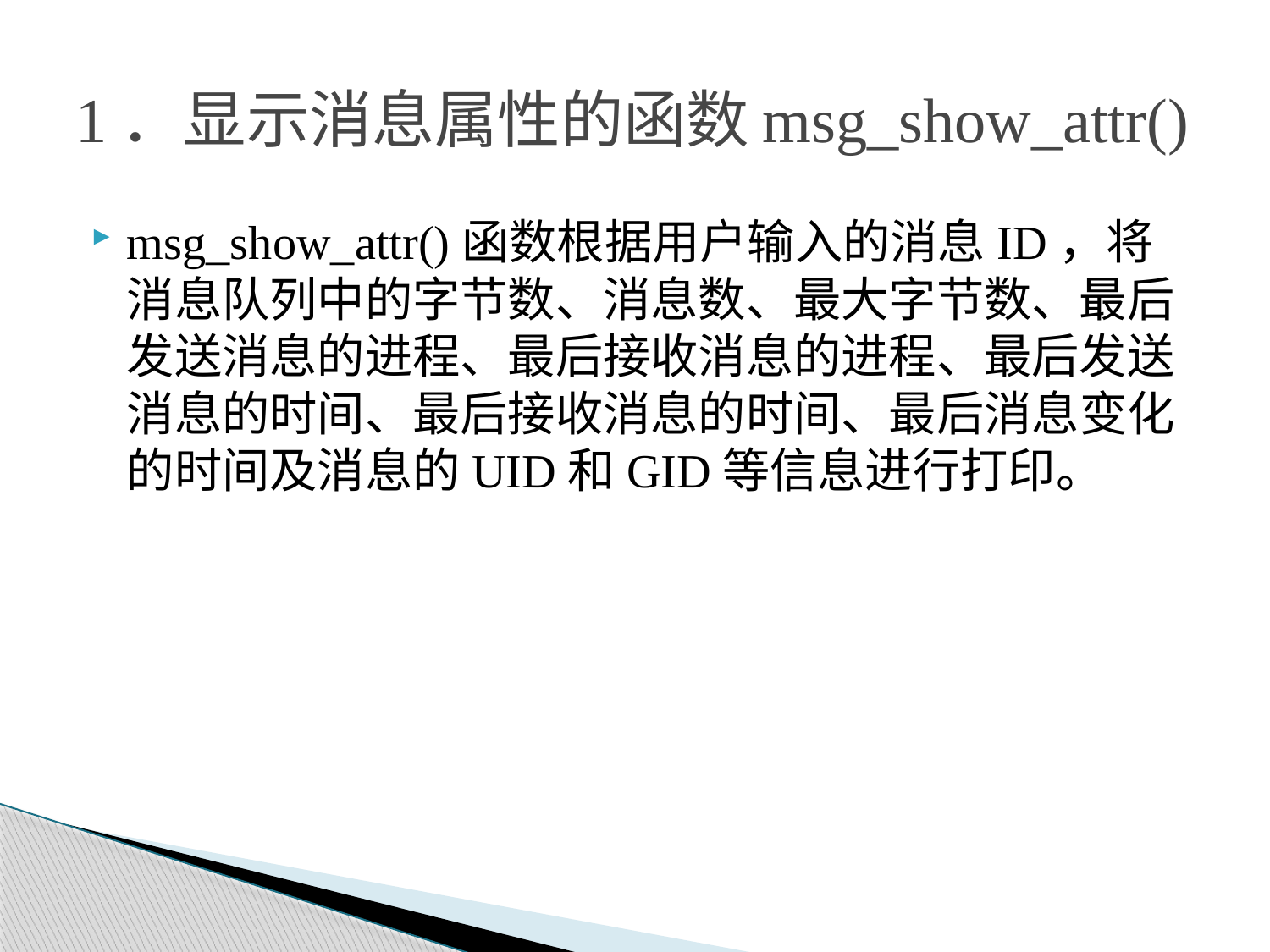

# 1．显示消息属性的函数msg_show_attr()
msg_show_attr()函数根据用户输入的消息ID，将消息队列中的字节数、消息数、最大字节数、最后发送消息的进程、最后接收消息的进程、最后发送消息的时间、最后接收消息的时间、最后消息变化的时间及消息的UID和GID等信息进行打印。